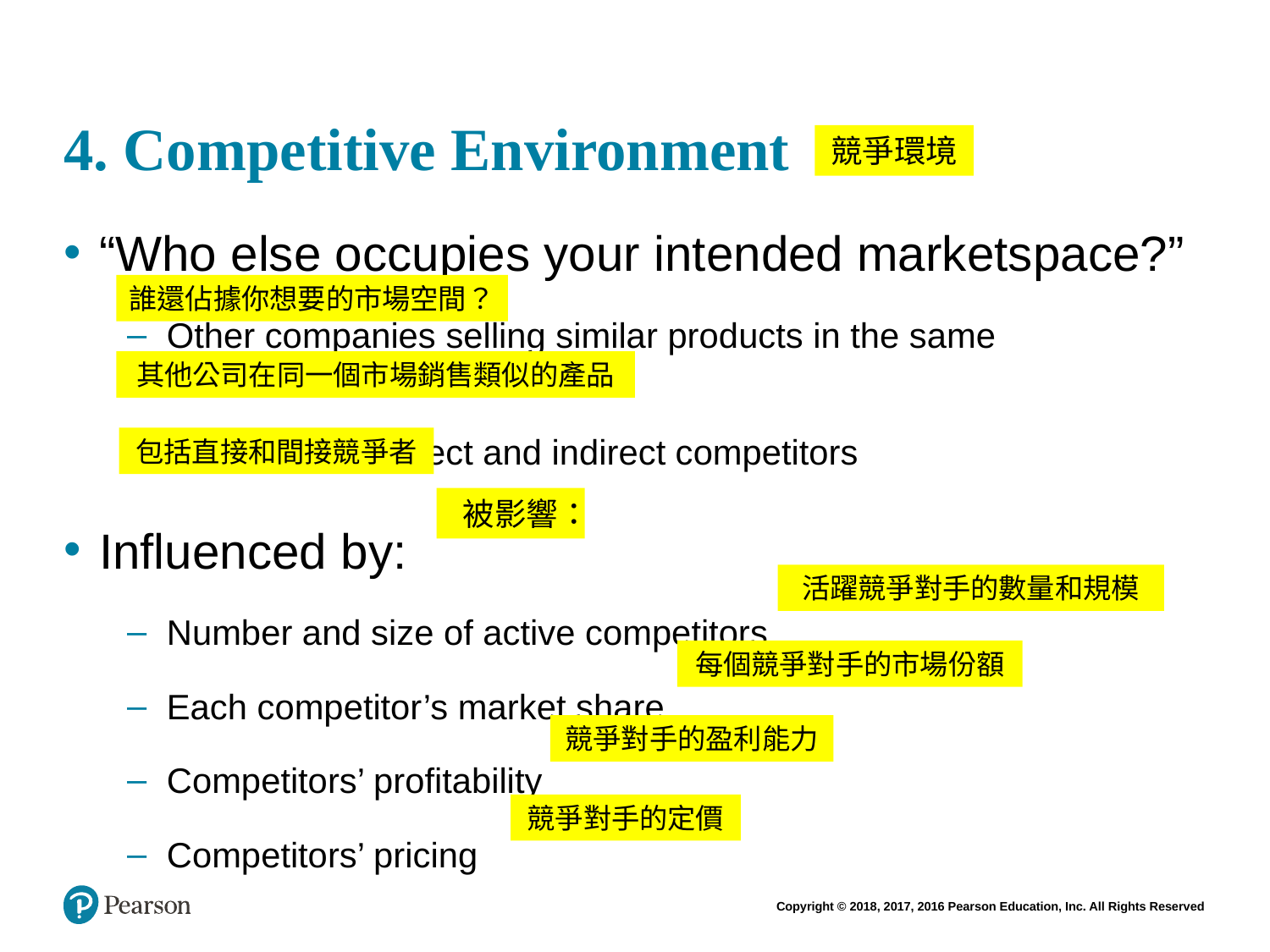

# 4. Competitive Environment
競爭環境
“Who else occupies your intended marketspace?”
Other companies selling similar products in the same marketspace
Includes both direct and indirect competitors
Influenced by:
Number and size of active competitors
Each competitor’s market share
Competitors’ profitability
Competitors’ pricing
誰還佔據你想要的市場空間？
其他公司在同一個市場銷售類似的產品
包括直接和間接競爭者
被影響：
活躍競爭對手的數量和規模
每個競爭對手的市場份額
競爭對手的盈利能力
競爭對手的定價